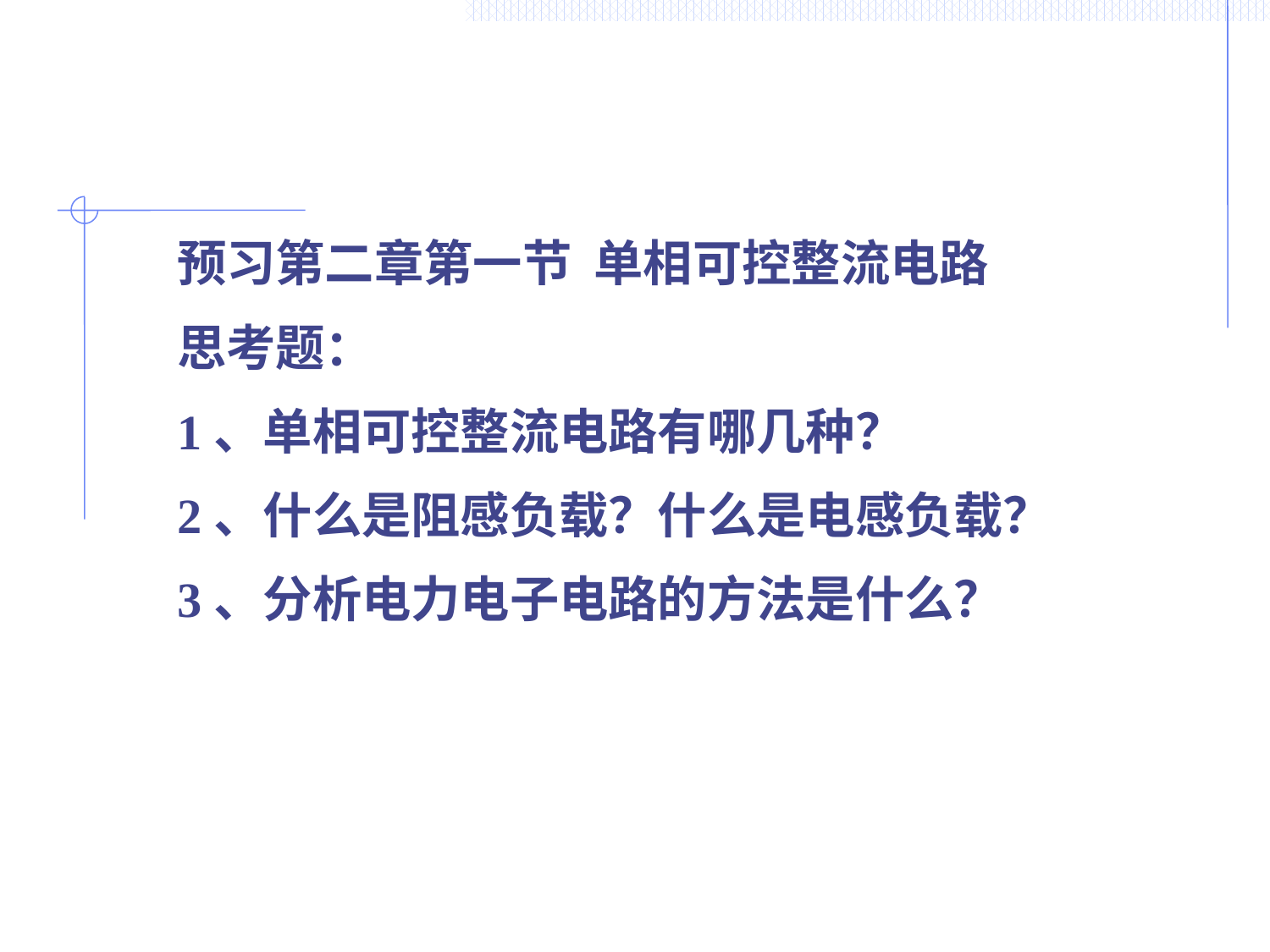

预习第二章第一节  单相可控整流电路
思考题：
1、单相可控整流电路有哪几种？
2、什么是阻感负载？什么是电感负载？
3、分析电力电子电路的方法是什么？